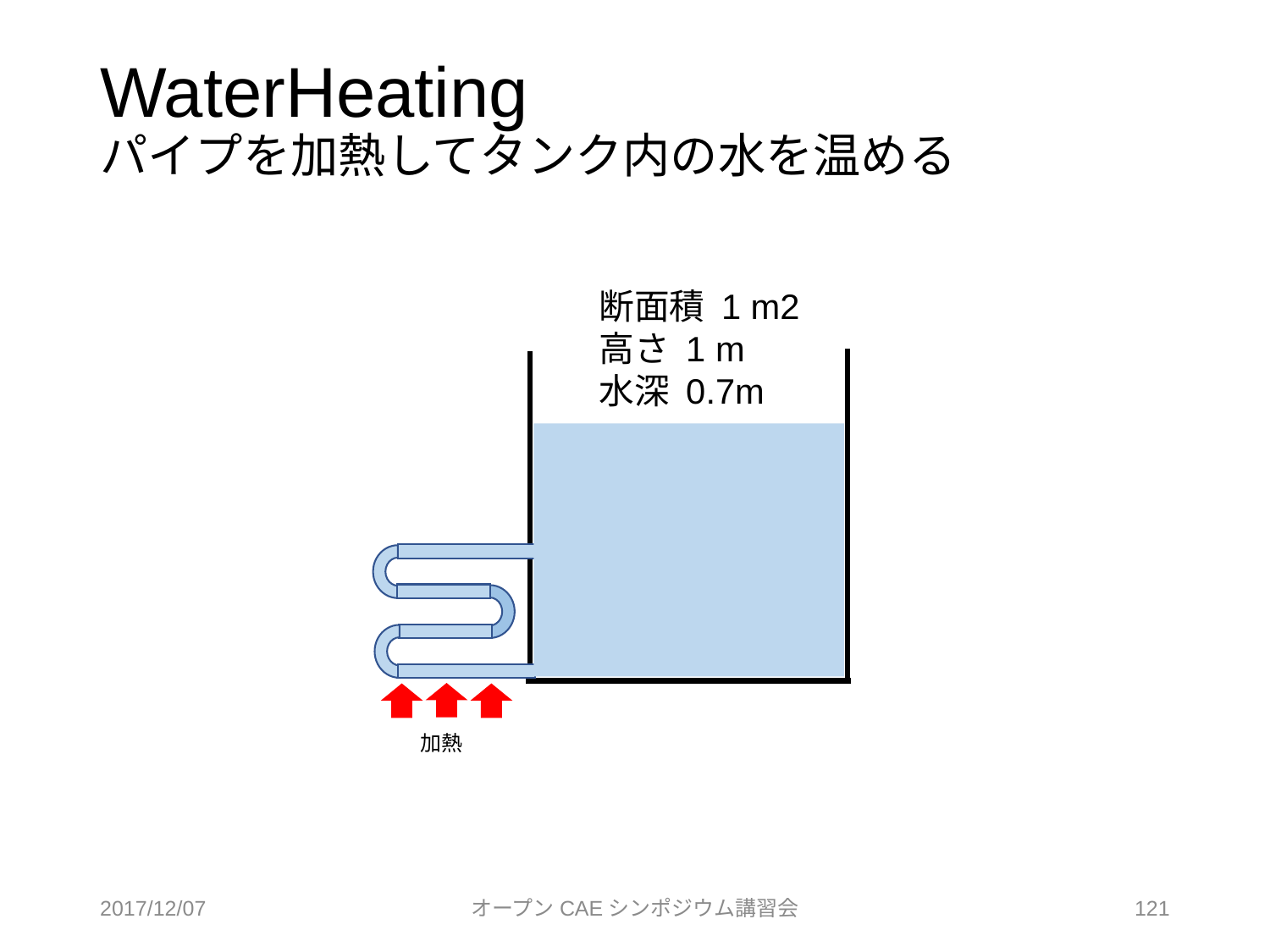

# WaterHeating パイプを加熱してタンク内の水を温める
断面積 1 m2
高さ 1 m
水深 0.7m

加熱
2017/12/07
オープンCAEシンポジウム講習会
121